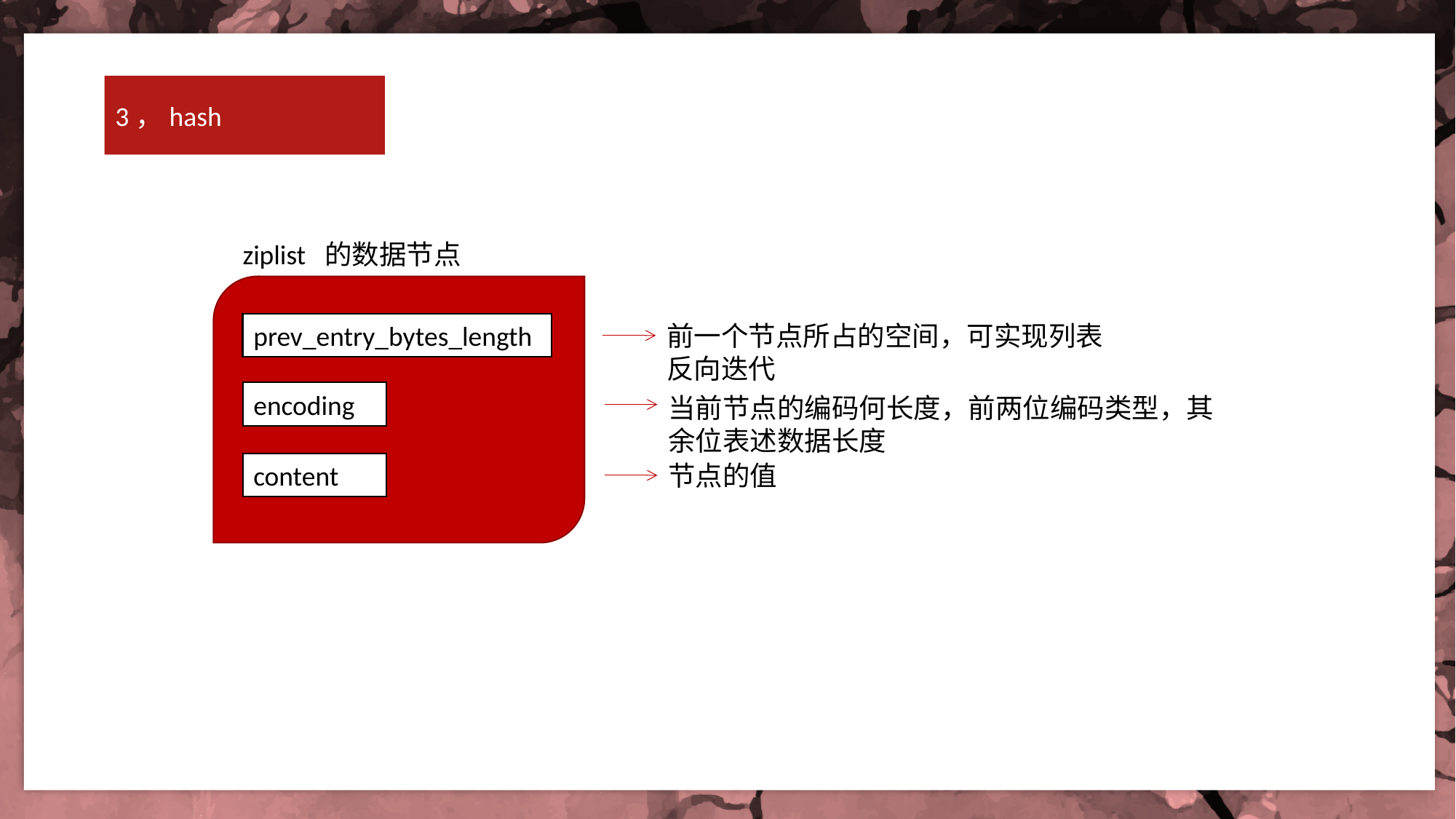

3，hash
ziplist  的数据节点

prev_entry_bytes_length
前一个节点所占的空间，可实现列表反向迭代
encoding
当前节点的编码何长度，前两位编码类型，其余位表述数据长度
content
节点的值